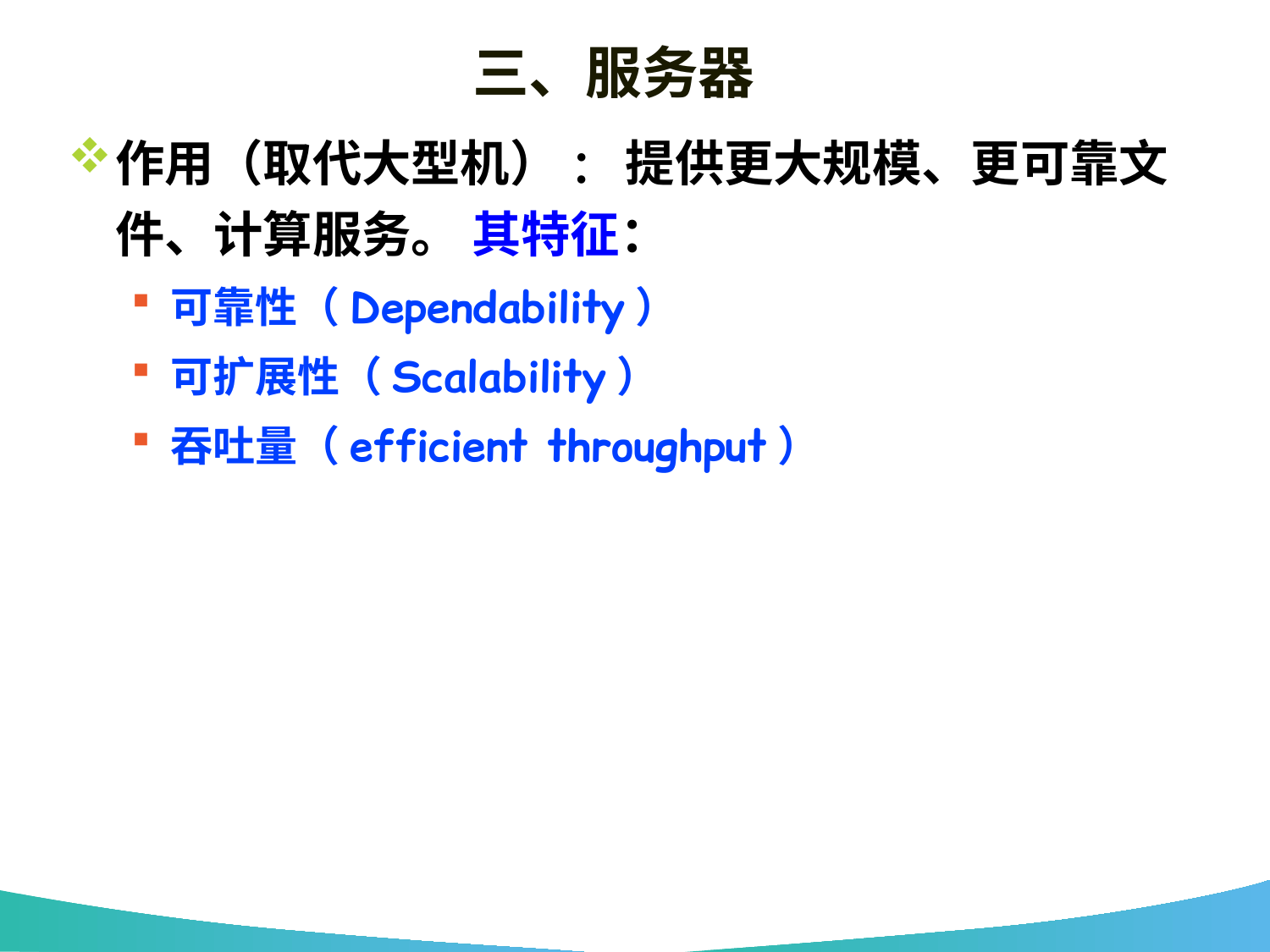

# 三、服务器
作用（取代大型机）: 提供更大规模、更可靠文件、计算服务。 其特征：
可靠性（Dependability）
可扩展性（Scalability）
吞吐量（efficient throughput）
52